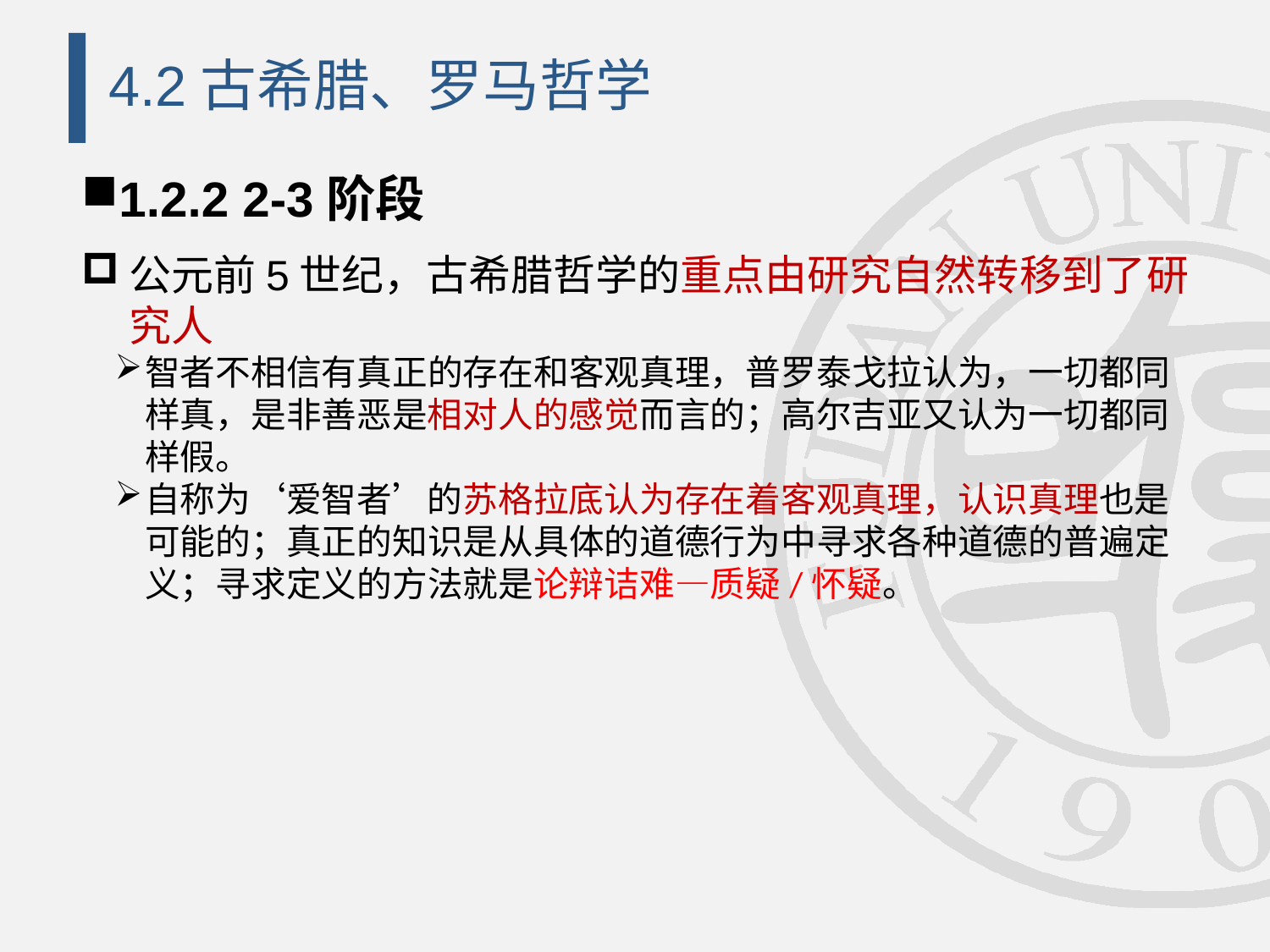

# 4.2古希腊、罗马哲学
1.2.2 2-3阶段
公元前5世纪，古希腊哲学的重点由研究自然转移到了研究人
智者不相信有真正的存在和客观真理，普罗泰戈拉认为，一切都同样真，是非善恶是相对人的感觉而言的；高尔吉亚又认为一切都同样假。
自称为‘爱智者’的苏格拉底认为存在着客观真理，认识真理也是可能的；真正的知识是从具体的道德行为中寻求各种道德的普遍定义；寻求定义的方法就是论辩诘难—质疑/怀疑。